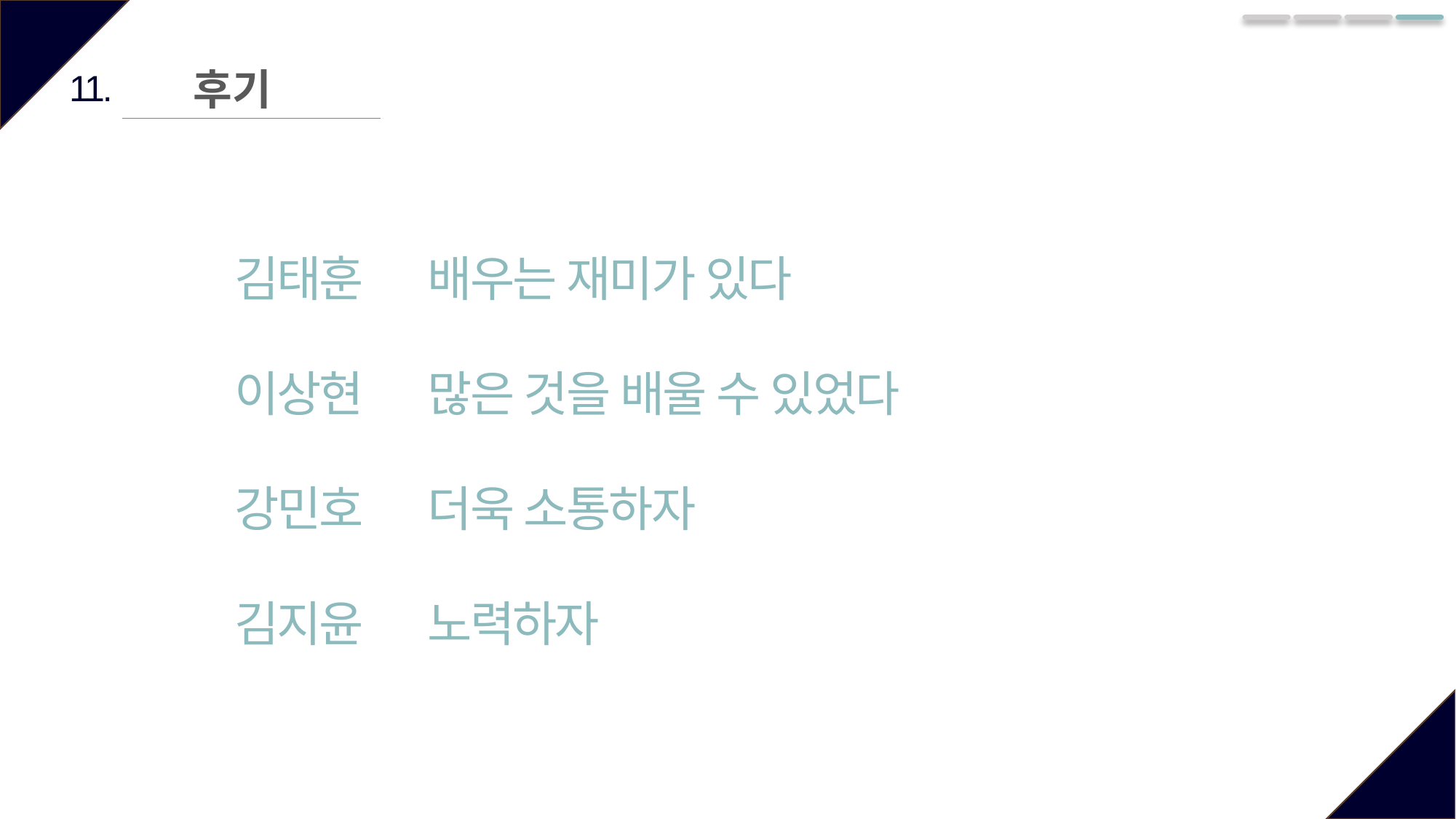

후기
11.
배우는 재미가 있다
김태훈
많은 것을 배울 수 있었다
이상현
더욱 소통하자
강민호
노력하자
김지윤